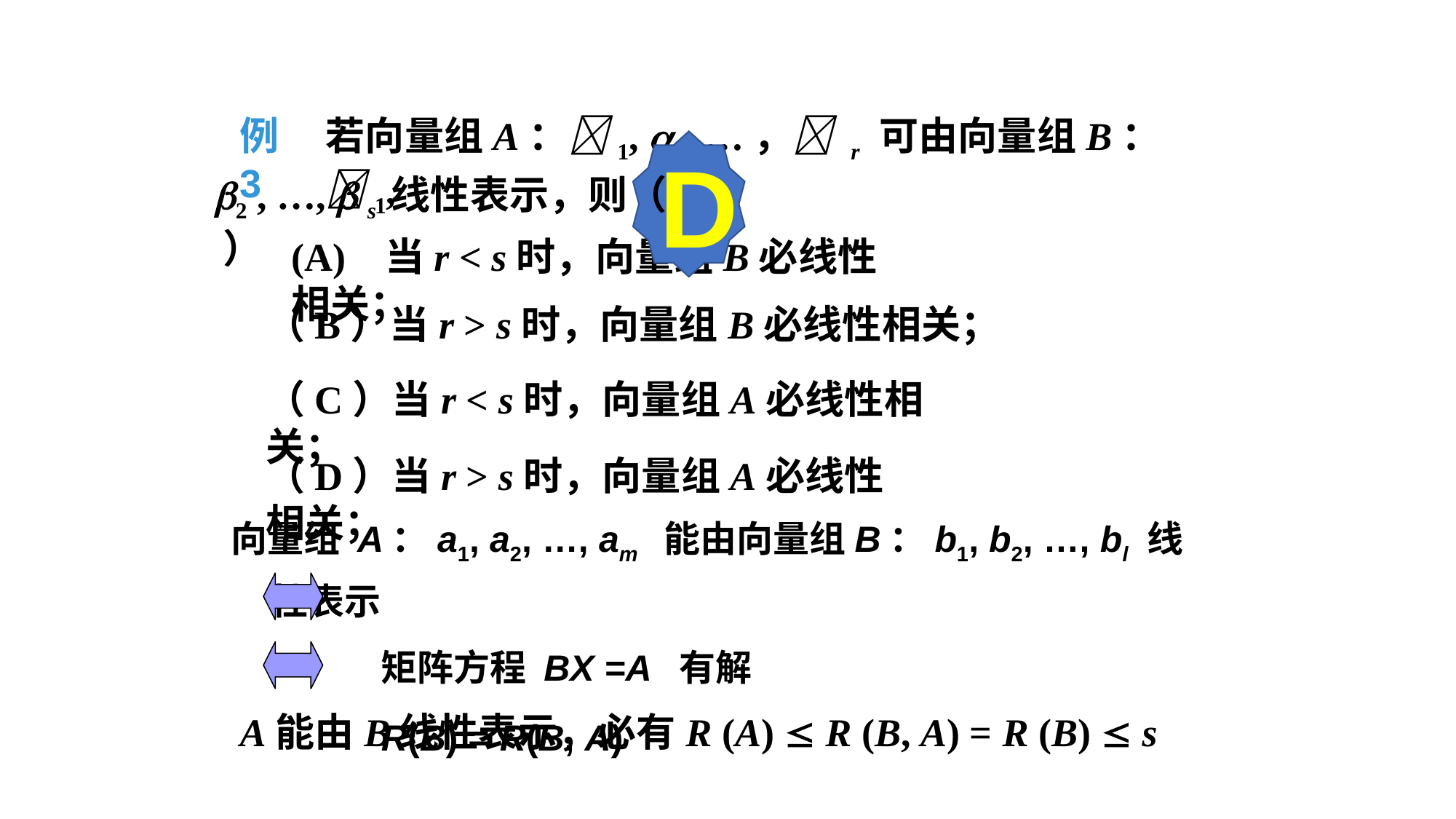

例3
若向量组A：α1, α2, …，α r 可由向量组B：β1,
D
β2 , …, β s 线性表示，则（    ）

(A)   当r < s时，向量组B必线性相关；
（B）当r > s时，向量组B必线性相关；
（C）当r < s时，向量组A必线性相关；
（D）当r > s时，向量组A必线性相关；
向量组 A：a1, a2, …, am   能由向量组B：b1, b2, …, bl 线性表示
		矩阵方程 BX =A  有解
		R(B) = R(B, A)

A能由B线性表示，必有R (A) ≤ R (B, A) = R (B) ≤ s